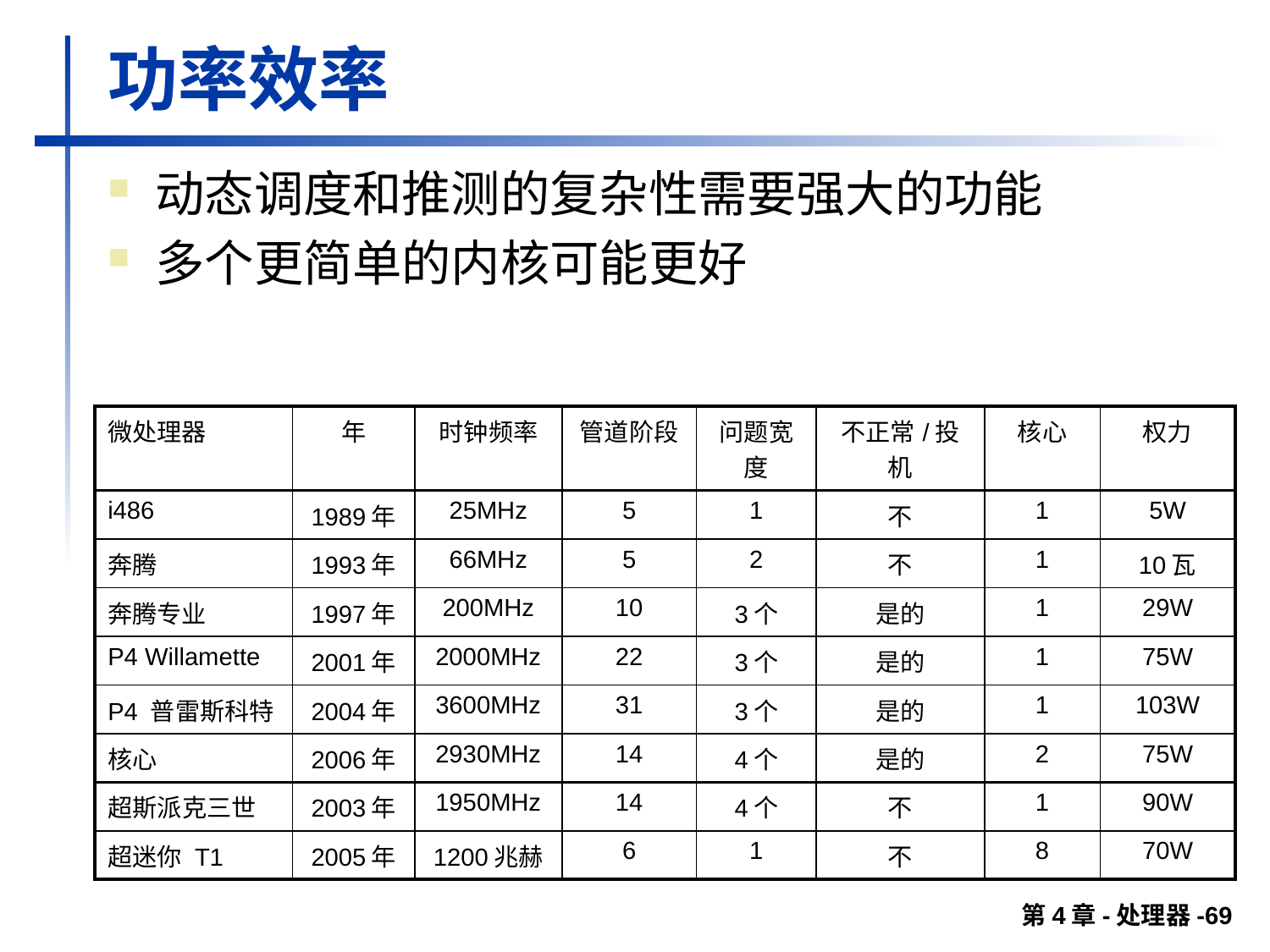

# 功率效率
动态调度和推测的复杂性需要强大的功能
多个更简单的内核可能更好
| 微处理器 | 年 | 时钟频率 | 管道阶段 | 问题宽度 | 不正常/投机 | 核心 | 权力 |
| --- | --- | --- | --- | --- | --- | --- | --- |
| i486 | 1989年 | 25MHz | 5 | 1 | 不 | 1 | 5W |
| 奔腾 | 1993年 | 66MHz | 5 | 2 | 不 | 1 | 10瓦 |
| 奔腾专业 | 1997年 | 200MHz | 10 | 3个 | 是的 | 1 | 29W |
| P4 Willamette | 2001年 | 2000MHz | 22 | 3个 | 是的 | 1 | 75W |
| P4 普雷斯科特 | 2004年 | 3600MHz | 31 | 3个 | 是的 | 1 | 103W |
| 核心 | 2006年 | 2930MHz | 14 | 4个 | 是的 | 2 | 75W |
| 超斯派克三世 | 2003年 | 1950MHz | 14 | 4个 | 不 | 1 | 90W |
| 超迷你 T1 | 2005年 | 1200兆赫 | 6 | 1 | 不 | 8 | 70W |
第4章-处理器-69